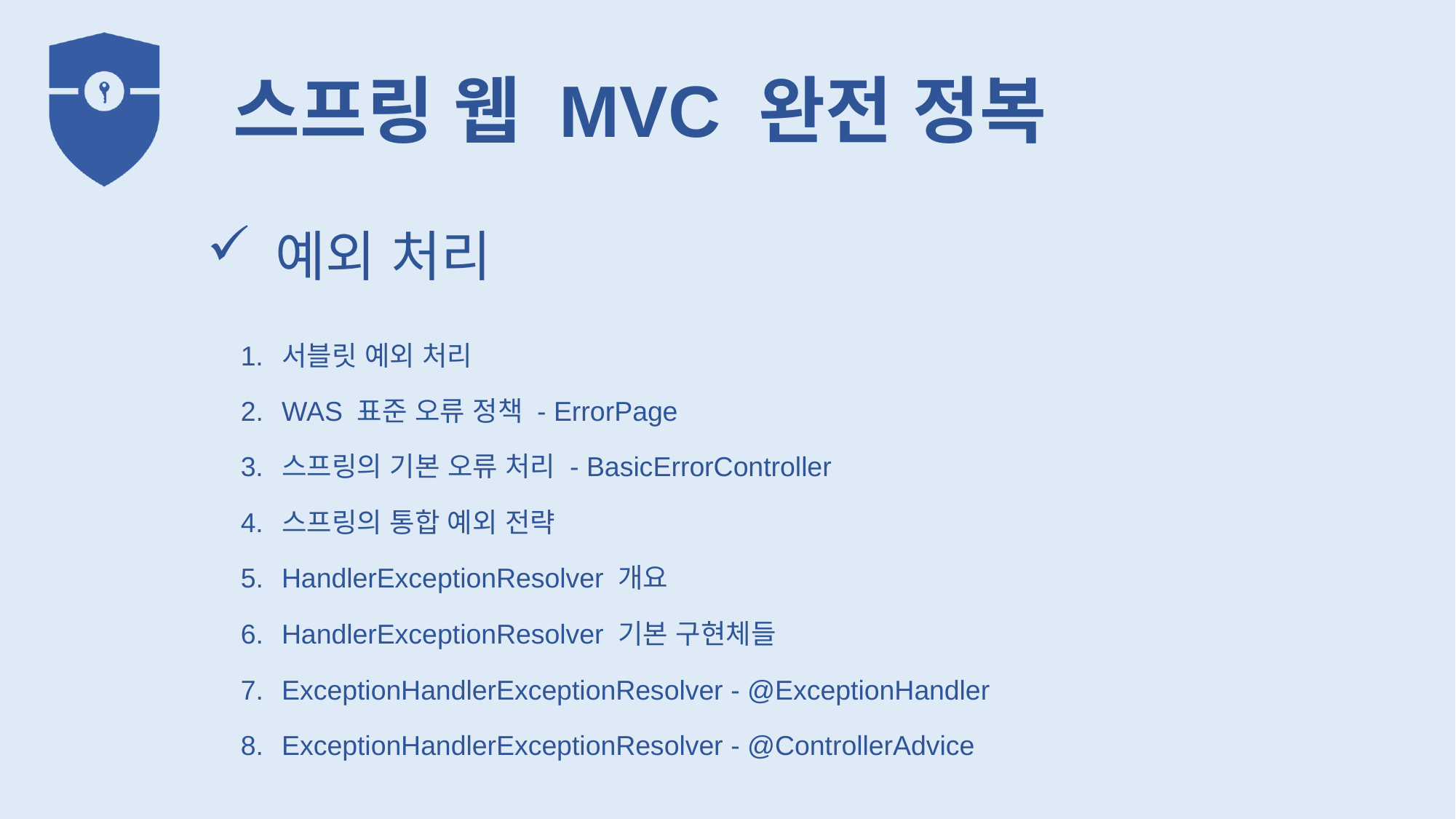

예외 처리
서블릿 예외 처리
WAS 표준 오류 정책 - ErrorPage
스프링의 기본 오류 처리 - BasicErrorController
스프링의 통합 예외 전략
HandlerExceptionResolver 개요
HandlerExceptionResolver 기본 구현체들
ExceptionHandlerExceptionResolver - @ExceptionHandler
ExceptionHandlerExceptionResolver - @ControllerAdvice